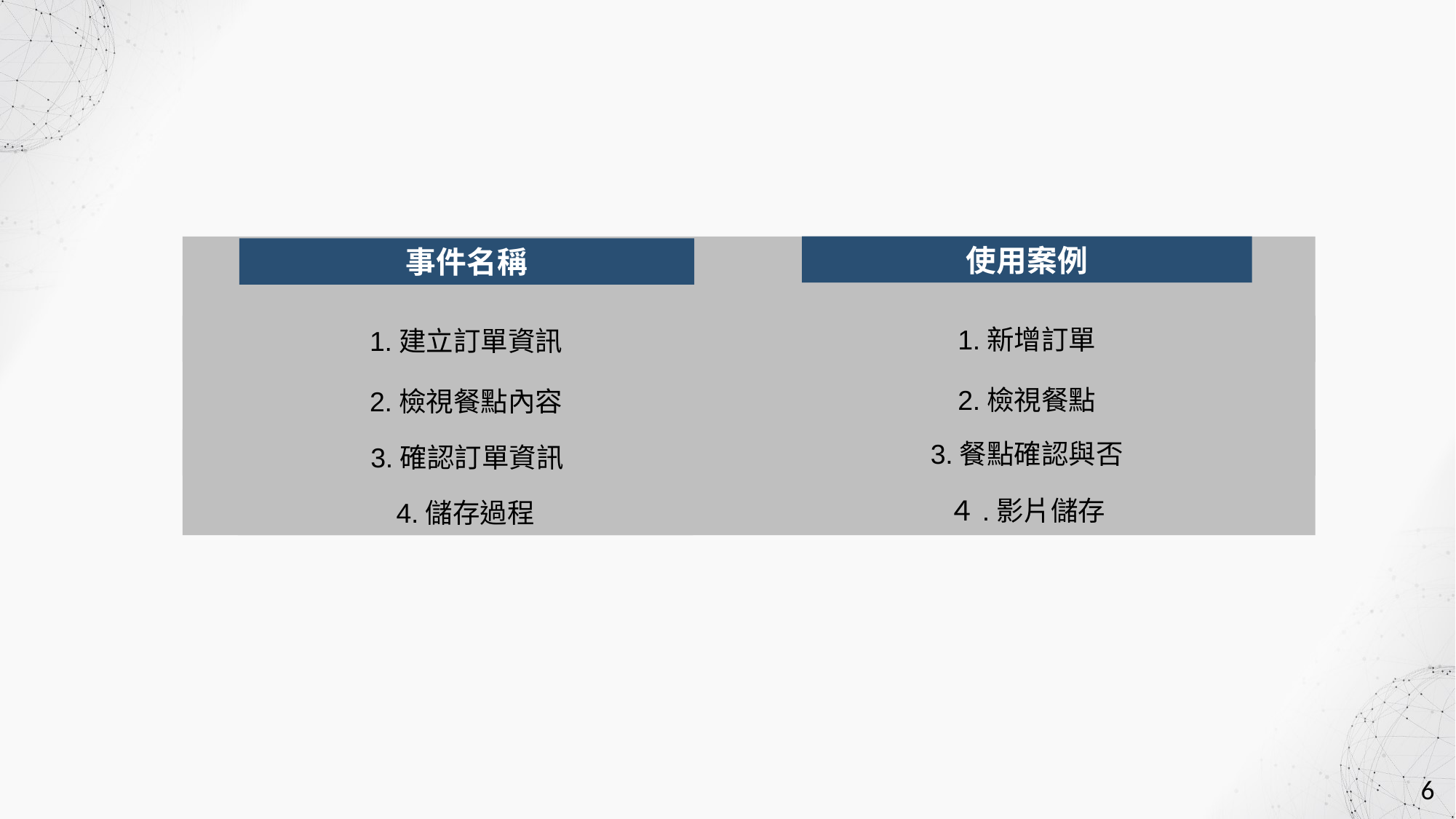

使用案例
事件名稱

1.新增訂單
1.建立訂單資訊
2.檢視餐點
2.檢視餐點內容

3.餐點確認與否
3.確認訂單資訊
４.影片儲存
4.儲存過程
6